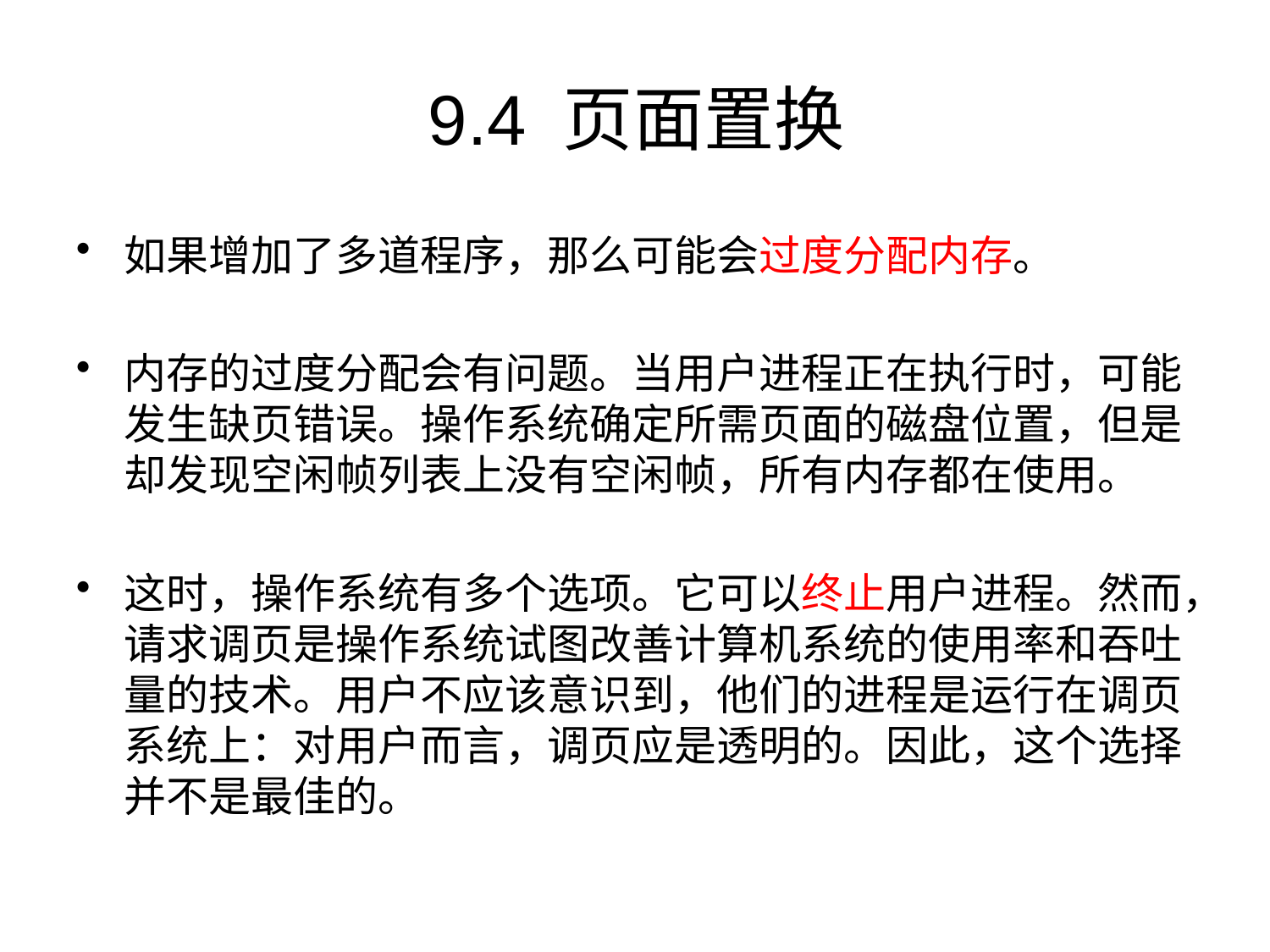

# 9.4 页面置换
如果增加了多道程序，那么可能会过度分配内存。

内存的过度分配会有问题。当用户进程正在执行时，可能发生缺页错误。操作系统确定所需页面的磁盘位置，但是却发现空闲帧列表上没有空闲帧，所有内存都在使用。

这时，操作系统有多个选项。它可以终止用户进程。然而，请求调页是操作系统试图改善计算机系统的使用率和吞吐量的技术。用户不应该意识到，他们的进程是运行在调页系统上：对用户而言，调页应是透明的。因此，这个选择并不是最佳的。